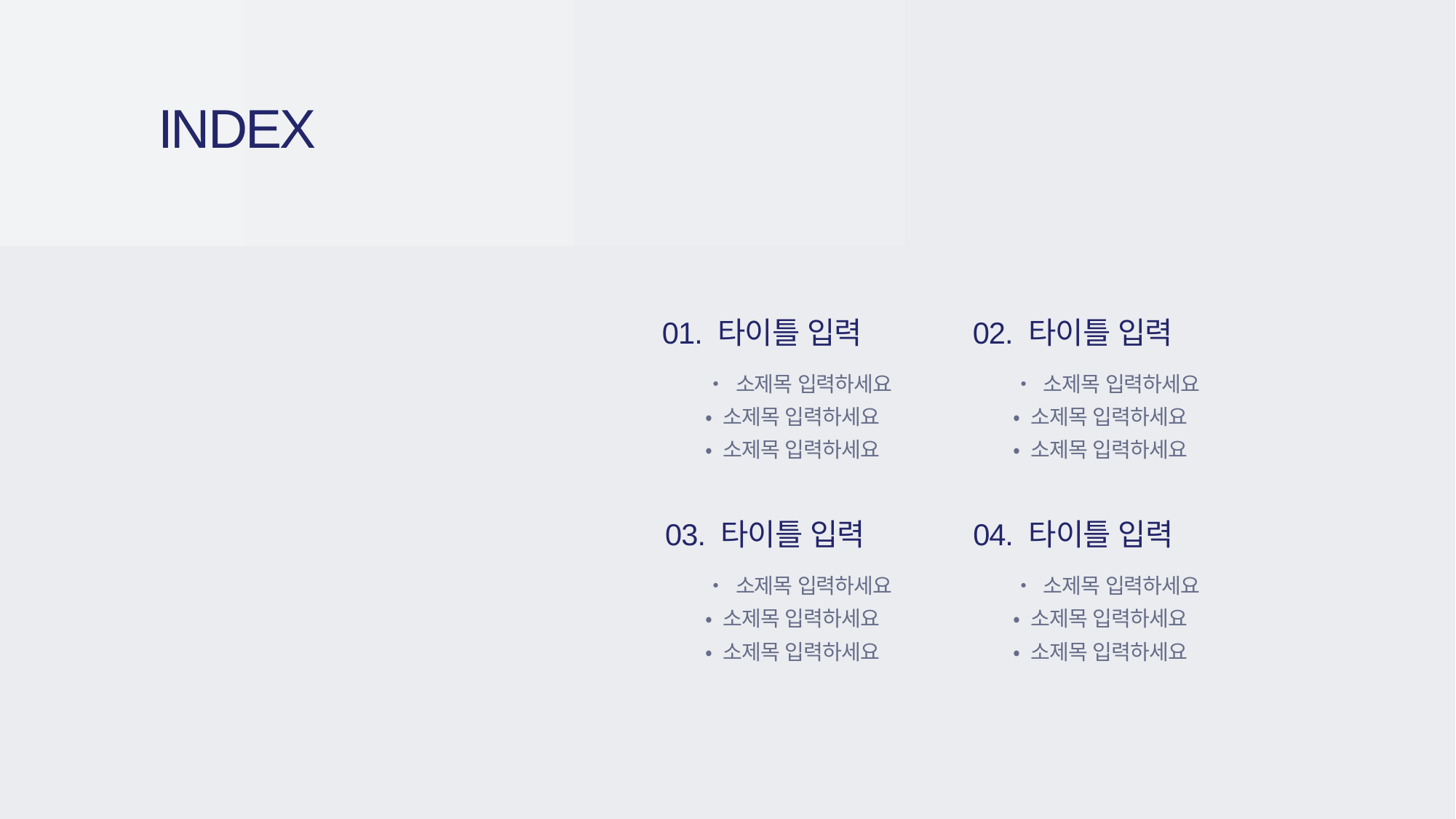

INDEX
01. 타이틀 입력
02. 타이틀 입력
• 소제목 입력하세요
• 소제목 입력하세요
• 소제목 입력하세요
• 소제목 입력하세요
• 소제목 입력하세요
• 소제목 입력하세요
03. 타이틀 입력
04. 타이틀 입력
• 소제목 입력하세요
• 소제목 입력하세요
• 소제목 입력하세요
• 소제목 입력하세요
• 소제목 입력하세요
• 소제목 입력하세요